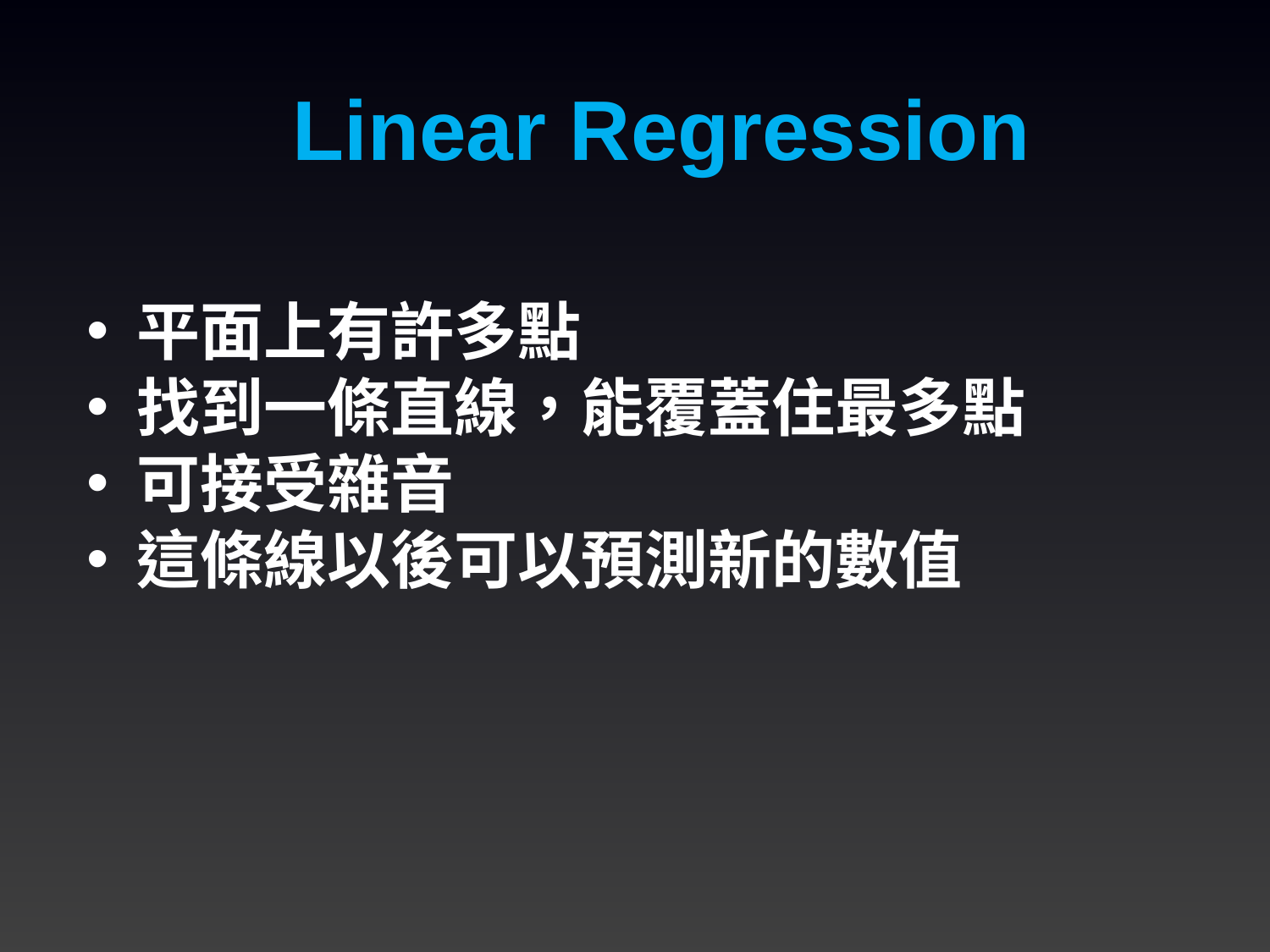

Linear Regression
平面上有許多點
找到一條直線，能覆蓋住最多點
可接受雜音
這條線以後可以預測新的數值